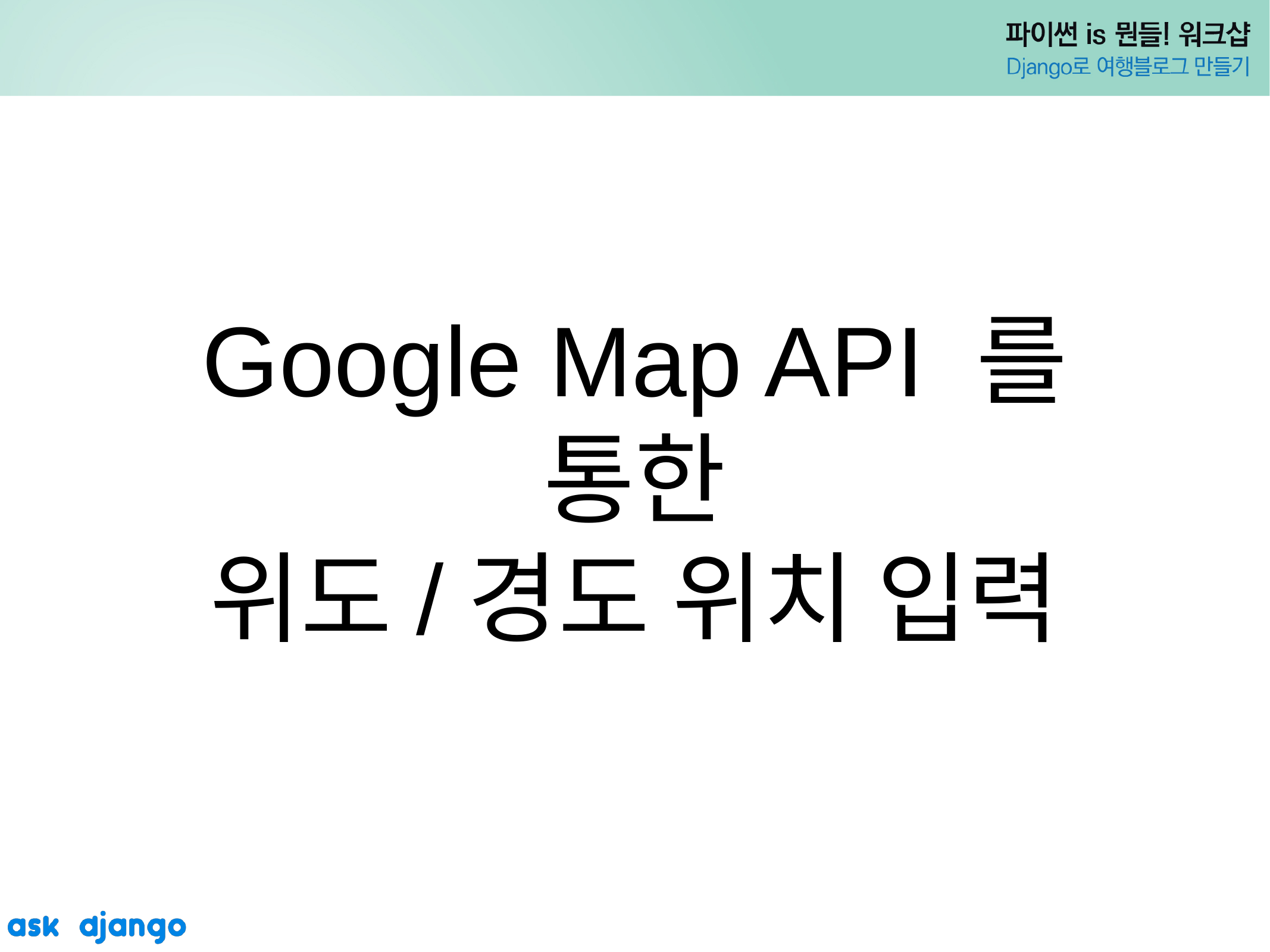

# Google Map API 를 통한
위도/경도 위치 입력